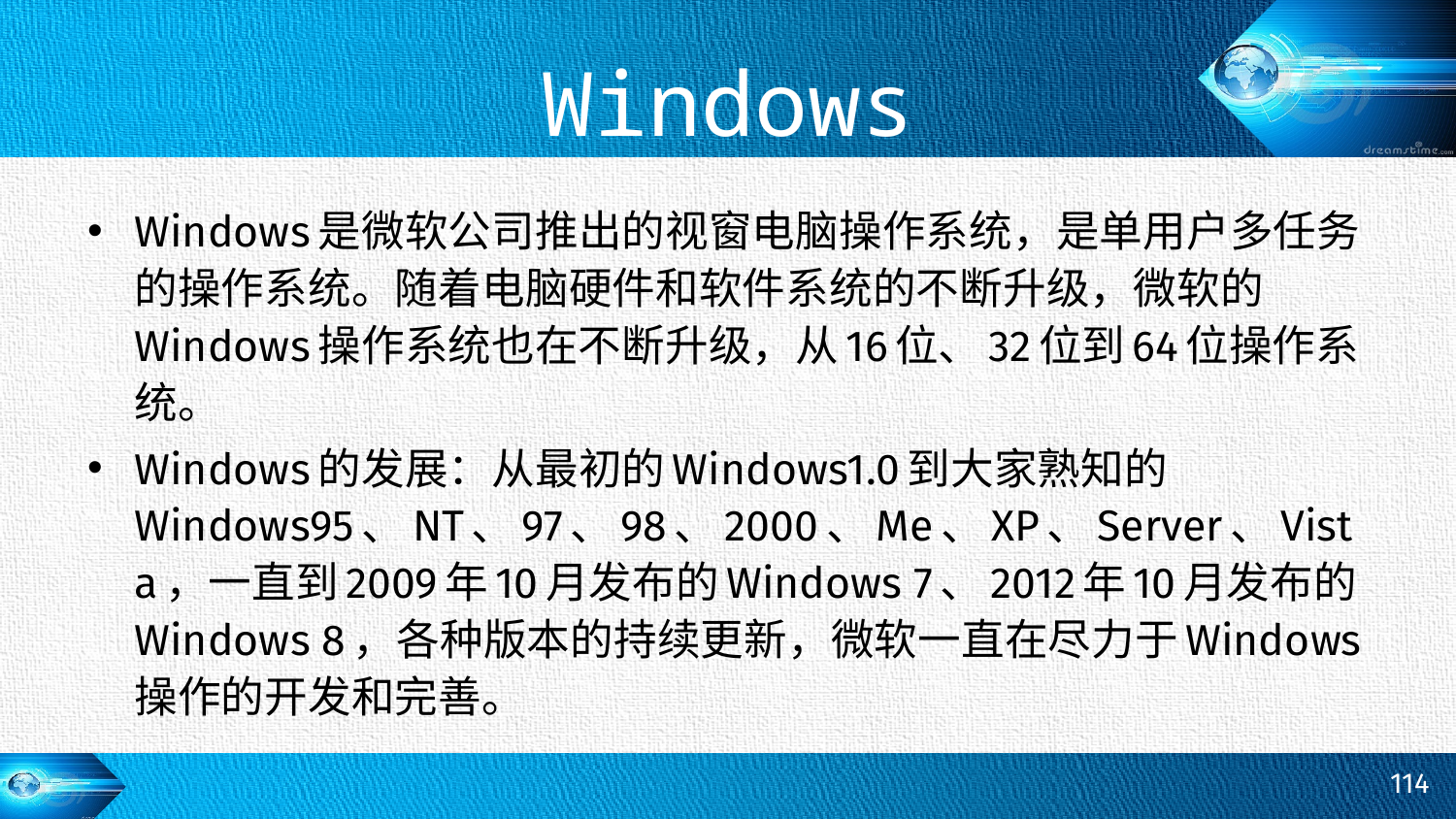

# Windows
Windows是微软公司推出的视窗电脑操作系统，是单用户多任务的操作系统。随着电脑硬件和软件系统的不断升级，微软的Windows操作系统也在不断升级，从16位、32位到64位操作系统。
Windows的发展：从最初的Windows1.0到大家熟知的Windows95、NT、97、98、2000、Me、XP、Server、Vista，一直到2009年10月发布的Windows 7、2012年10月发布的Windows 8，各种版本的持续更新，微软一直在尽力于Windows操作的开发和完善。
114